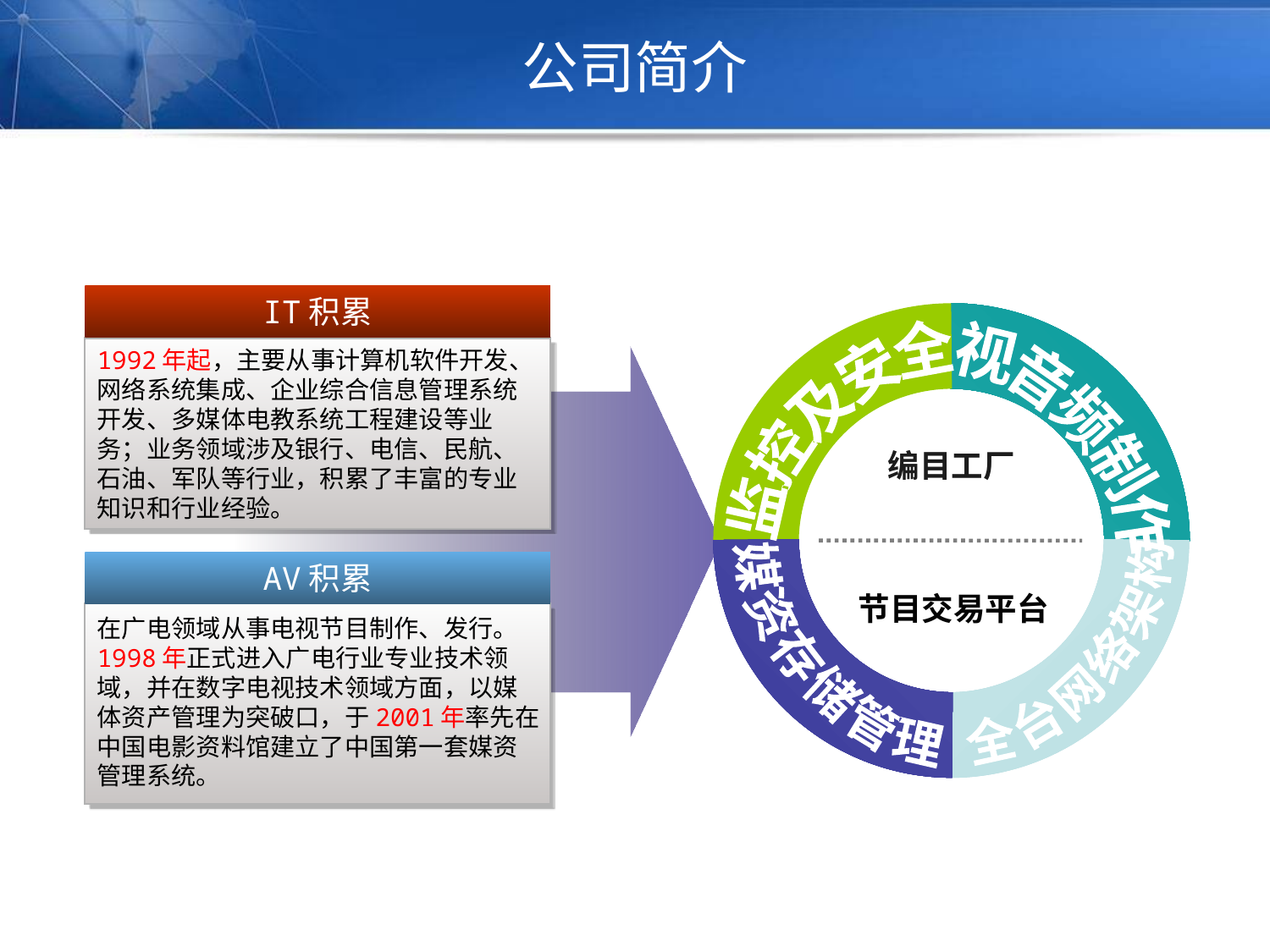

# 公司简介
IT积累

1992年起，主要从事计算机软件开发、网络系统集成、企业综合信息管理系统开发、多媒体电教系统工程建设等业务；业务领域涉及银行、电信、民航、石油、军队等行业，积累了丰富的专业知识和行业经验。

监控及安全
视音频制作
编目工厂

全台网络架构
媒资存储管理
AV积累
节目交易平台

在广电领域从事电视节目制作、发行。
1998年正式进入广电行业专业技术领域，并在数字电视技术领域方面，以媒体资产管理为突破口，于2001年率先在中国电影资料馆建立了中国第一套媒资管理系统。